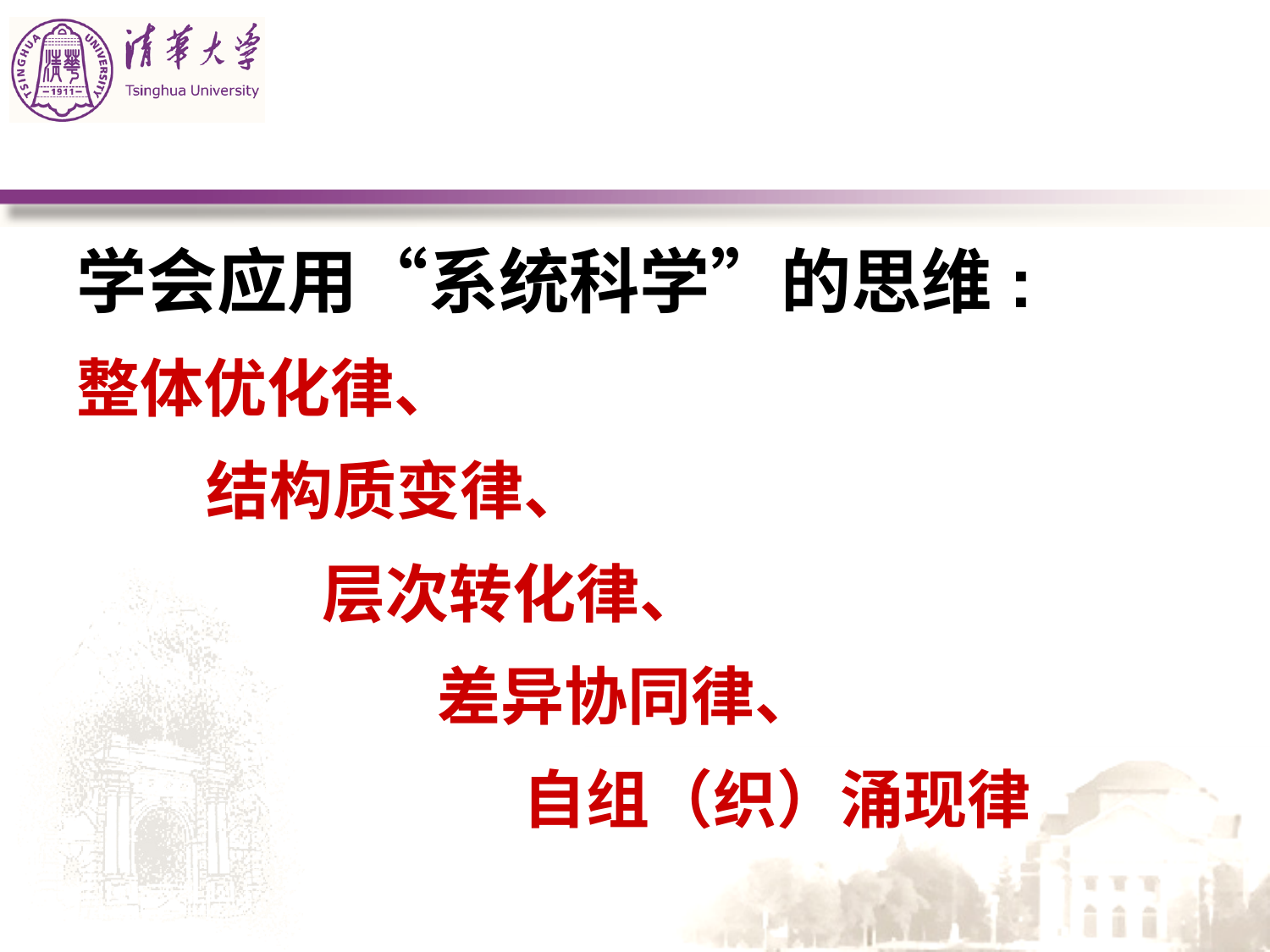

#
学会应用“系统科学”的思维:
整体优化律、
        结构质变律、
                层次转化律、
                        差异协同律、
                              自组（织）涌现律